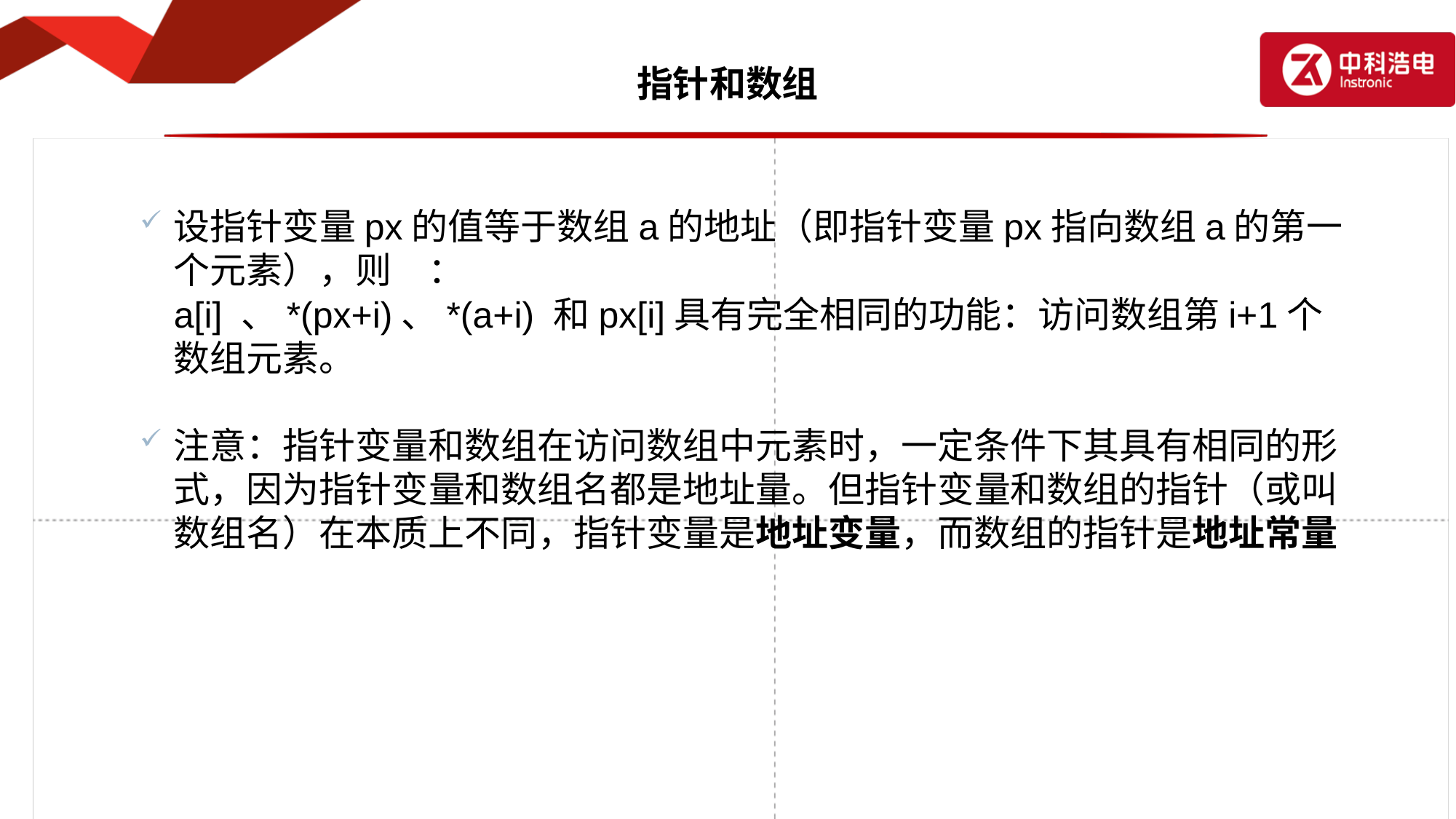

# 指针和数组

设指针变量px的值等于数组a的地址（即指针变量px指向数组a的第一个元素），则　：
	a[i] 、*(px+i)、*(a+i) 和px[i]具有完全相同的功能：访问数组第i+1个数组元素。

注意：指针变量和数组在访问数组中元素时，一定条件下其具有相同的形式，因为指针变量和数组名都是地址量。但指针变量和数组的指针（或叫数组名）在本质上不同，指针变量是地址变量，而数组的指针是地址常量